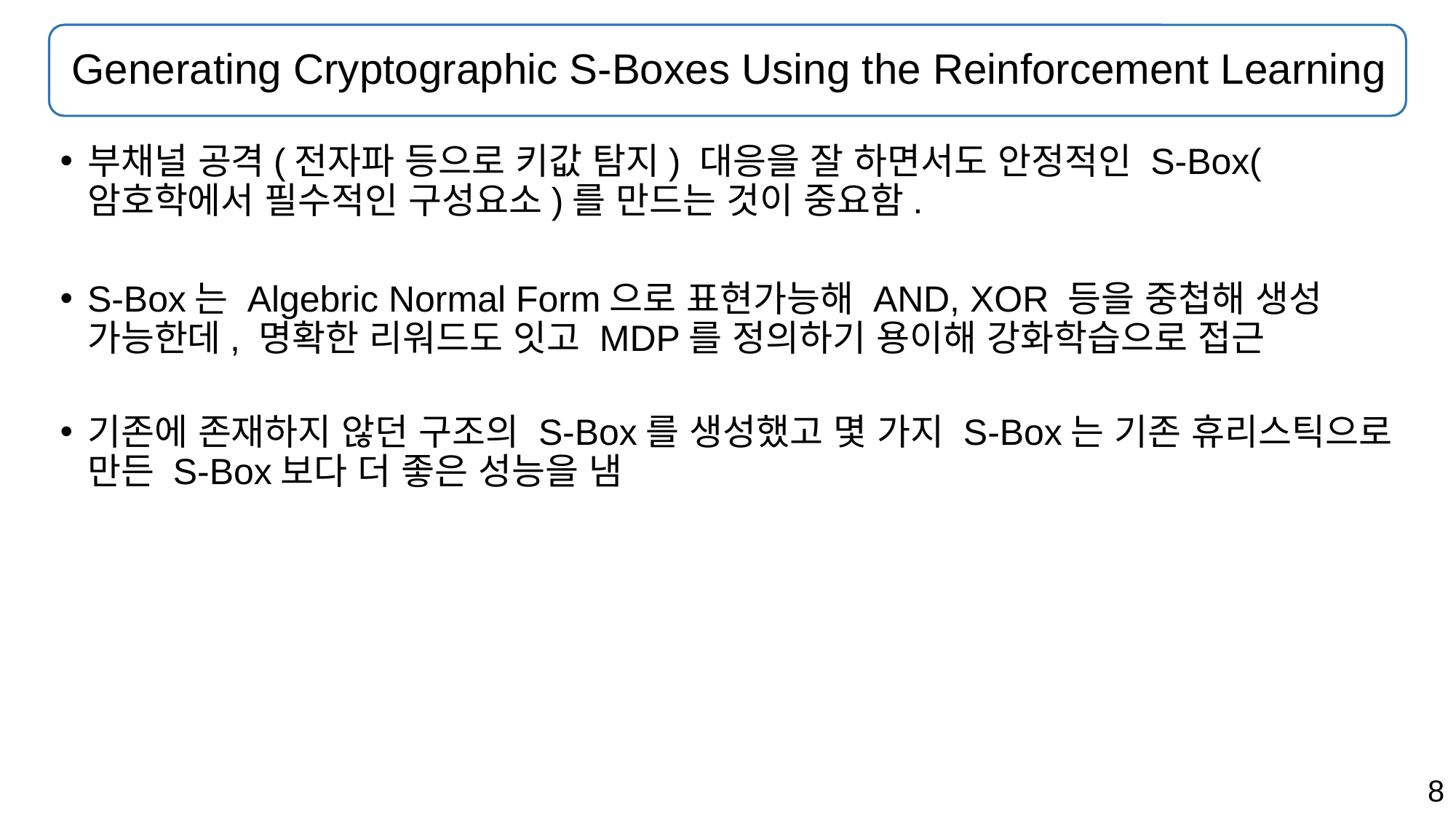

# Generating Cryptographic S-Boxes Using the Reinforcement Learning
부채널 공격(전자파 등으로 키값 탐지) 대응을 잘 하면서도 안정적인 S-Box(암호학에서 필수적인 구성요소)를 만드는 것이 중요함.
S-Box는 Algebric Normal Form으로 표현가능해 AND, XOR 등을 중첩해 생성 가능한데, 명확한 리워드도 잇고 MDP를 정의하기 용이해 강화학습으로 접근
기존에 존재하지 않던 구조의 S-Box를 생성했고 몇 가지 S-Box는 기존 휴리스틱으로 만든 S-Box보다 더 좋은 성능을 냄